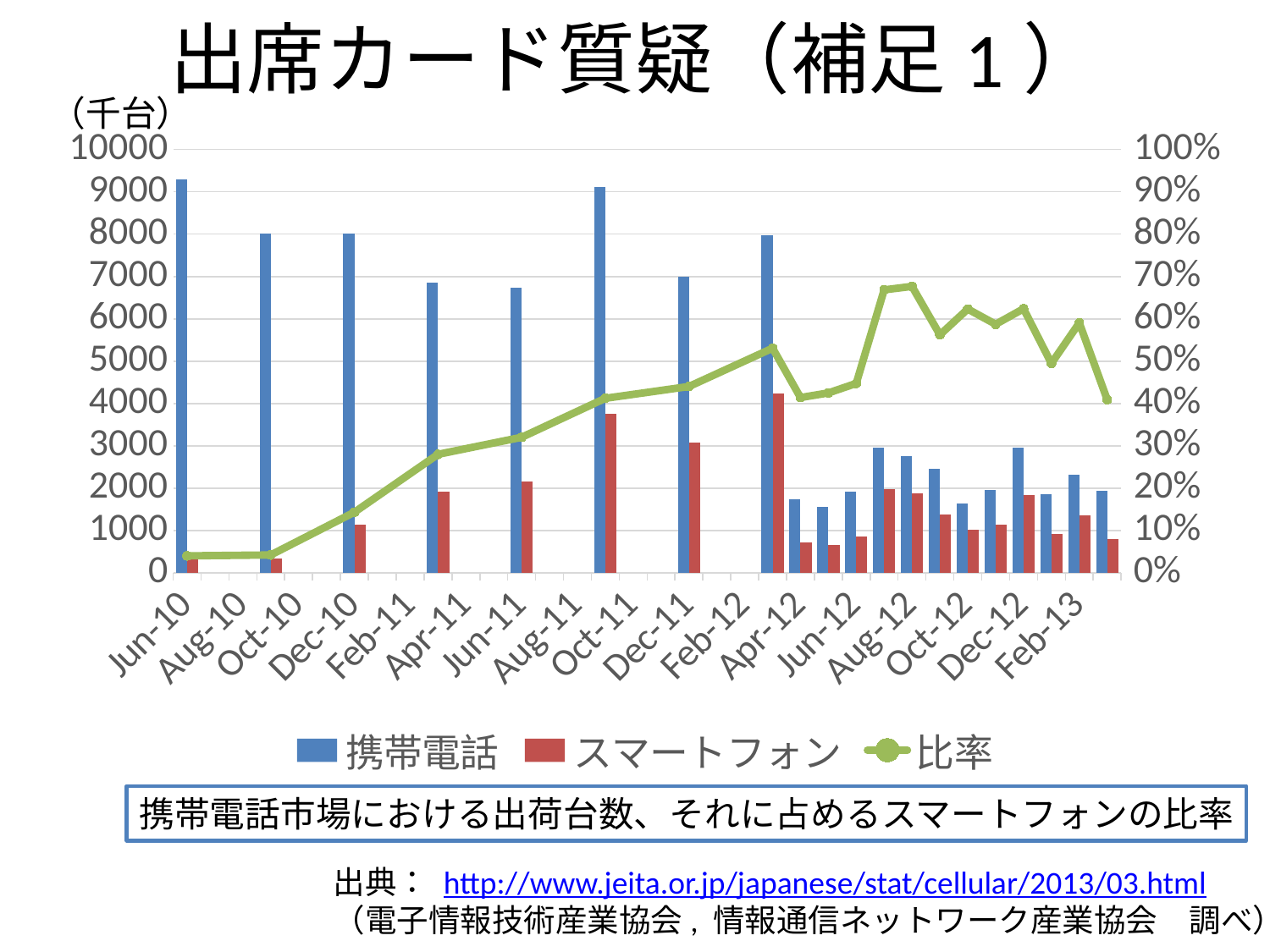

# 出席カード質疑（補足1）
（千台）

### Chart

| Category | 携帯電話 | スマートフォン | 比率 |
|---|---|---|---|
| 40330 | 9301.0 | 377.0 | 0.040533275991828835 |
| 40422 | 8013.0 | 342.0 | 0.04268064395357544 |
| 40513 | 8022.0 | 1151.0 | 0.14348042882074297 |
| 40603 | 6856.0 | 1921.0 | 0.28019253208868145 |
| 40695 | 6734.0 | 2159.0 | 0.3206118206118206 |
| 40787 | 9123.0 | 3764.0 | 0.41258357996273154 |
| 40878 | 6991.0 | 3079.0 | 0.44042340151623516 |
| 40969 | 7977.0 | 4234.0 | 0.5307759809452175 |
| 41000 | 1740.0 | 721.0 | 0.414367816091954 |
| 41030 | 1557.0 | 662.0 | 0.42517662170841364 |
| 41061 | 1923.0 | 861.0 | 0.44773790951638065 |
| 41091 | 2969.0 | 1985.0 | 0.6685752778713372 |
| 41122 | 2768.0 | 1873.0 | 0.6766618497109826 |
| 41153 | 2468.0 | 1388.0 | 0.5623987034035657 |
| 41183 | 1643.0 | 1024.0 | 0.6232501521606817 |
| 41214 | 1960.0 | 1151.0 | 0.5872448979591837 |
| 41244 | 2963.0 | 1849.0 | 0.6240296996287547 |
| 41275 | 1857.0 | 919.0 | 0.49488422186322023 |
| 41306 | 2311.0 | 1365.0 | 0.590653396797923 |
| 41334 | 1944.0 | 796.0 | 0.4094650205761317 |
携帯電話市場における出荷台数、それに占めるスマートフォンの比率
出典： http://www.jeita.or.jp/japanese/stat/cellular/2013/03.html
（電子情報技術産業協会, 情報通信ネットワーク産業協会　調べ）
8